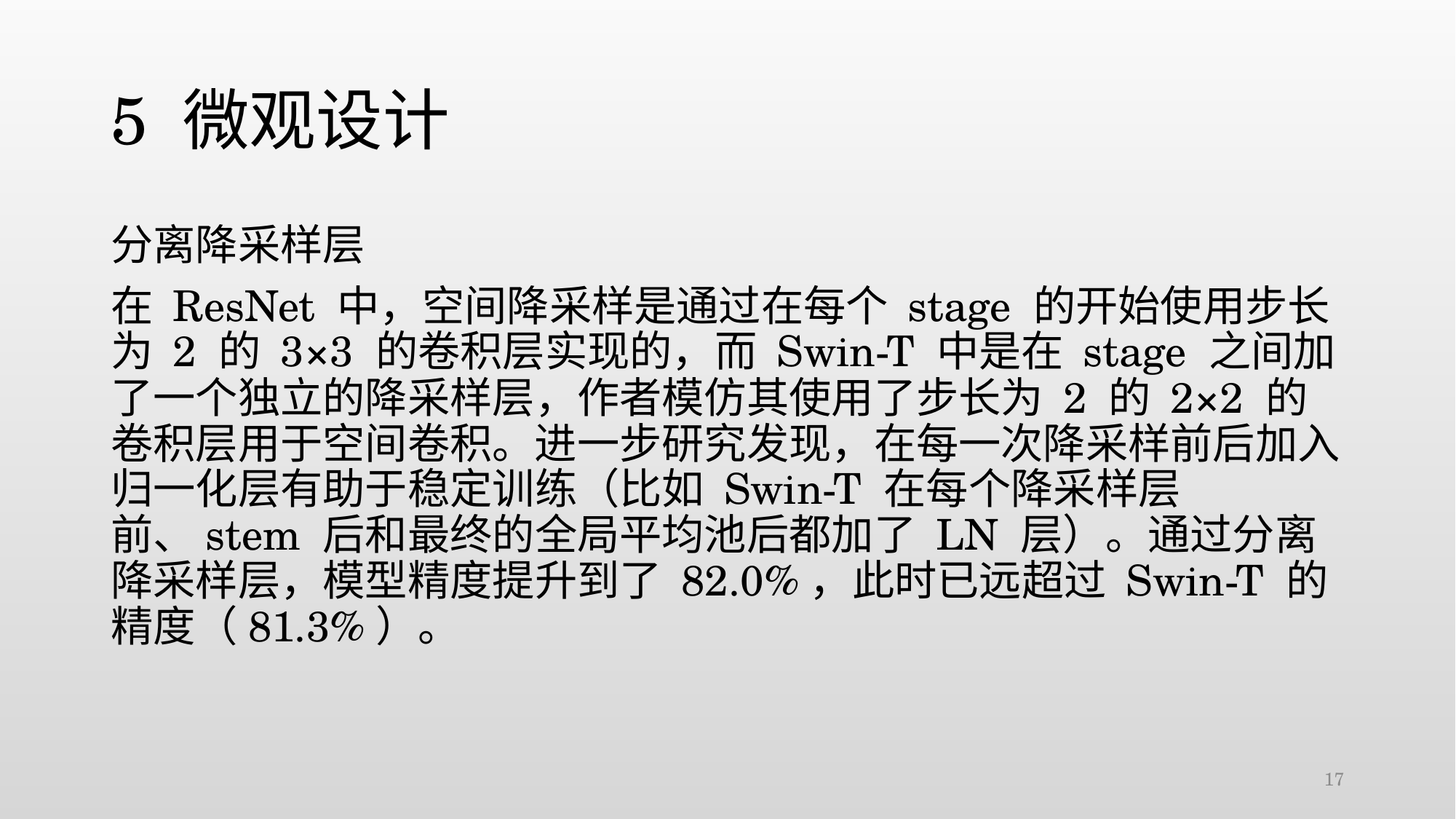

# 5 微观设计
分离降采样层
在 ResNet 中，空间降采样是通过在每个 stage 的开始使用步长为 2 的 3×3 的卷积层实现的，而 Swin-T 中是在 stage 之间加了一个独立的降采样层，作者模仿其使用了步长为 2 的 2×2 的卷积层用于空间卷积。进一步研究发现，在每一次降采样前后加入归一化层有助于稳定训练（比如 Swin-T 在每个降采样层前、stem 后和最终的全局平均池后都加了 LN 层）。通过分离降采样层，模型精度提升到了 82.0%，此时已远超过 Swin-T 的精度（81.3%）。
17